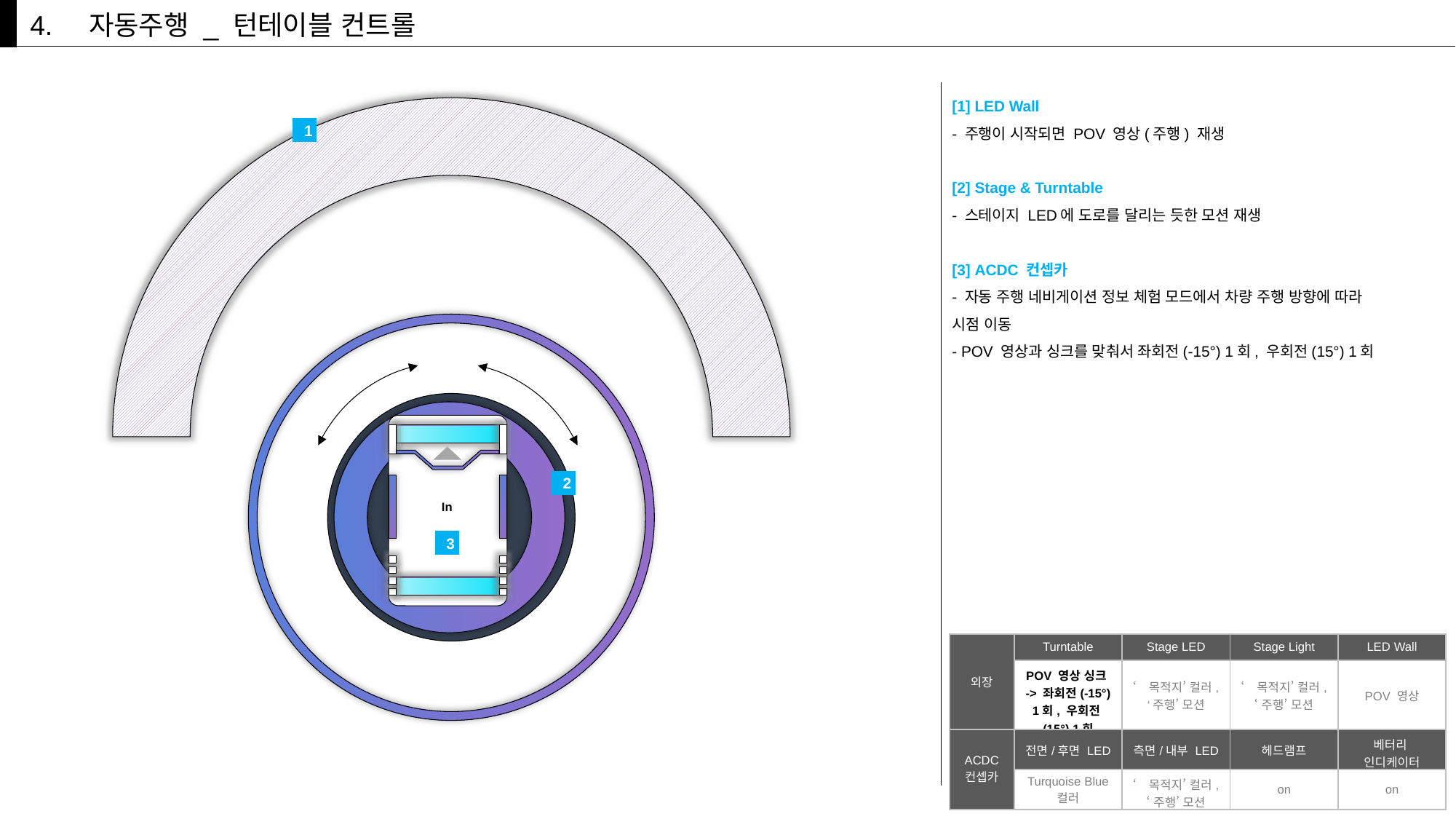

4.
자동주행 _ 턴테이블 컨트롤
[1] LED Wall
- 주행이 시작되면 POV 영상(주행) 재생
[2] Stage & Turntable
- 스테이지 LED에 도로를 달리는 듯한 모션 재생
[3] ACDC 컨셉카
- 자동 주행 네비게이션 정보 체험 모드에서 차량 주행 방향에 따라
시점 이동
- POV 영상과 싱크를 맞춰서 좌회전(-15°) 1회, 우회전(15°) 1회

1

In

2
3
| 외장 | Turntable | Stage LED | Stage Light | LED Wall |
| --- | --- | --- | --- | --- |
|  | POV 영상 싱크-> 좌회전(-15°) 1회, 우회전(15°) 1회 | ‘목적지’ 컬러, ‘주행’ 모션 | ‘목적지’ 컬러, ‘주행’ 모션 | POV 영상 |
| ACDC 컨셉카 | 전면/후면 LED | 측면/내부 LED | 헤드램프 | 베터리 인디케이터 |
|  | Turquoise Blue 컬러 | ‘목적지’ 컬러, ‘주행’ 모션 | on | on |